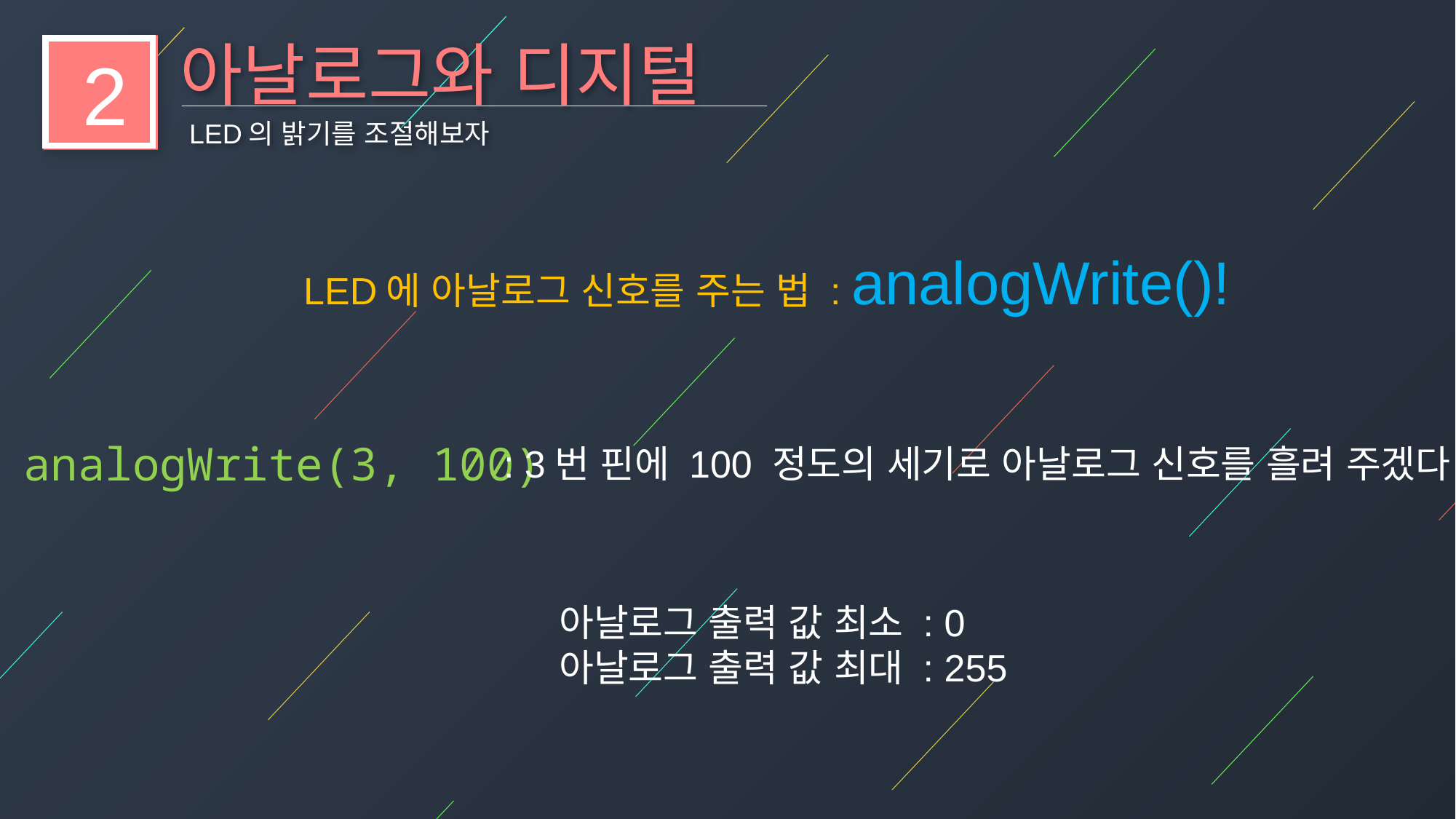

아날로그와 디지털

2
LED의 밝기를 조절해보자
LED에 아날로그 신호를 주는 법 : analogWrite()!
analogWrite(3, 100)
: 3번 핀에 100 정도의 세기로 아날로그 신호를 흘려 주겠다!
아날로그 출력 값 최소 : 0
아날로그 출력 값 최대 : 255